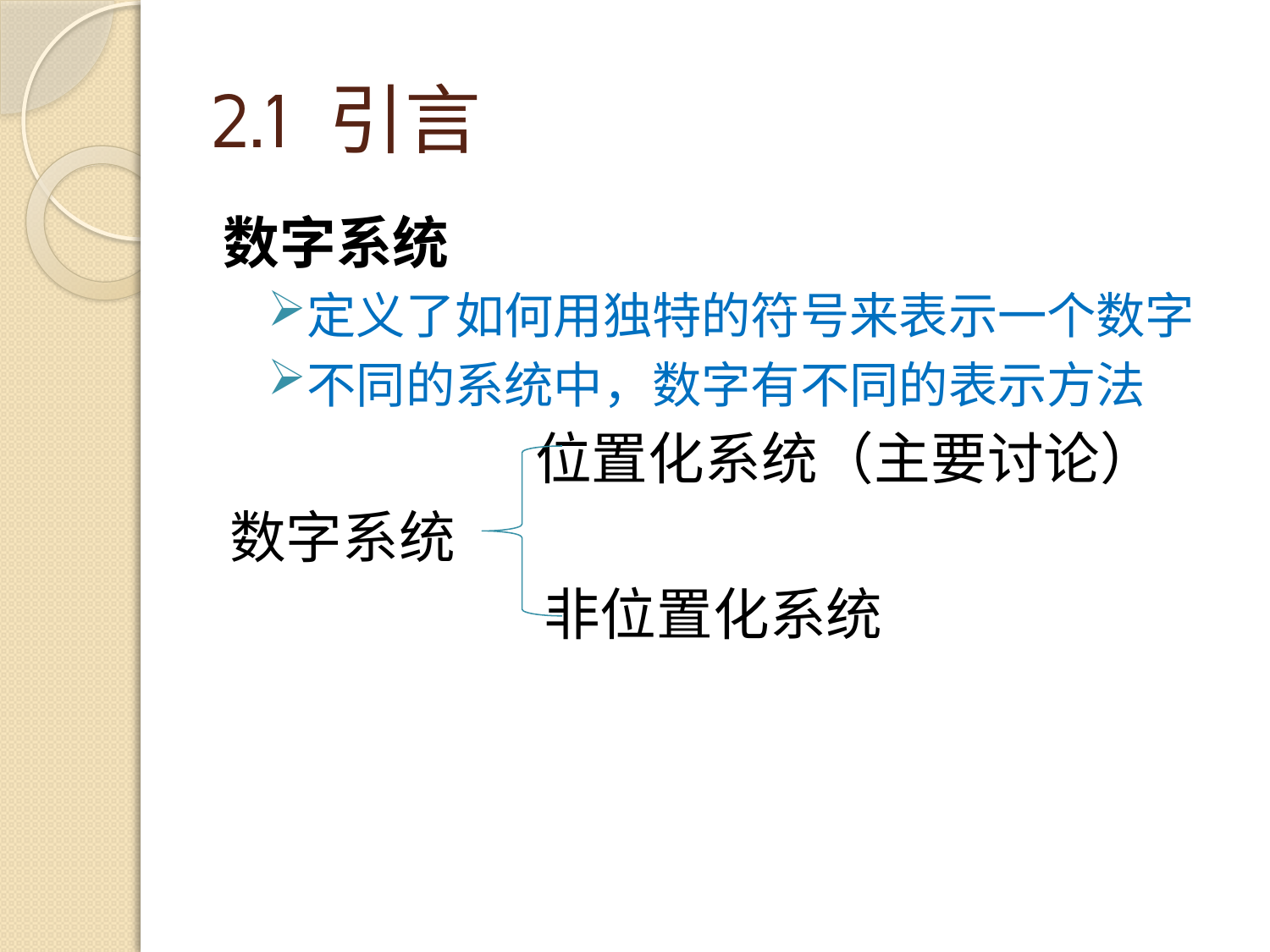

# 2.1 引言
数字系统
定义了如何用独特的符号来表示一个数字
不同的系统中，数字有不同的表示方法
                       位置化系统（主要讨论）
数字系统
                        非位置化系统